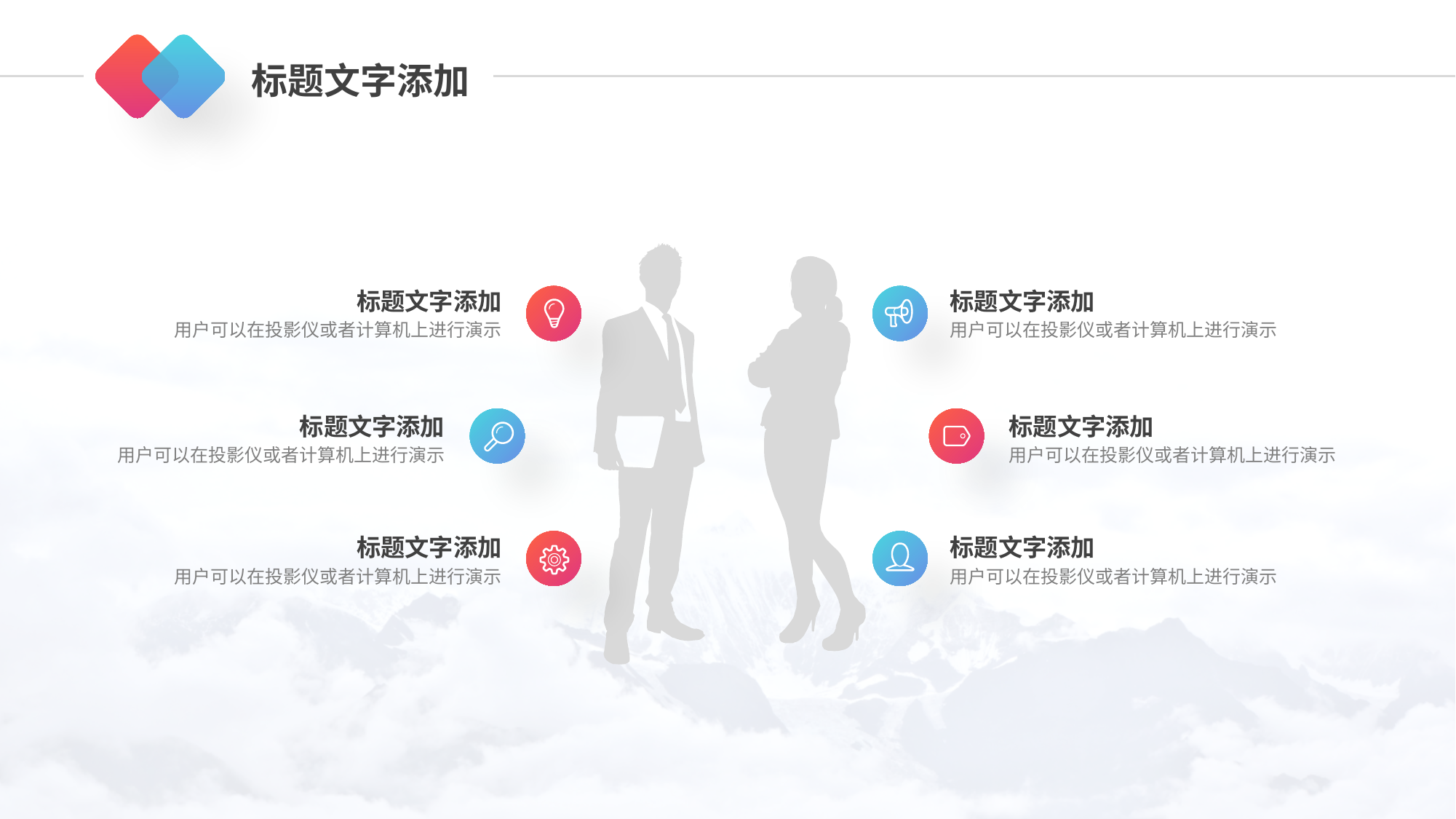

标题文字添加

标题文字添加
用户可以在投影仪或者计算机上进行演示
标题文字添加
用户可以在投影仪或者计算机上进行演示

标题文字添加
用户可以在投影仪或者计算机上进行演示
标题文字添加
用户可以在投影仪或者计算机上进行演示
标题文字添加
用户可以在投影仪或者计算机上进行演示
标题文字添加
用户可以在投影仪或者计算机上进行演示